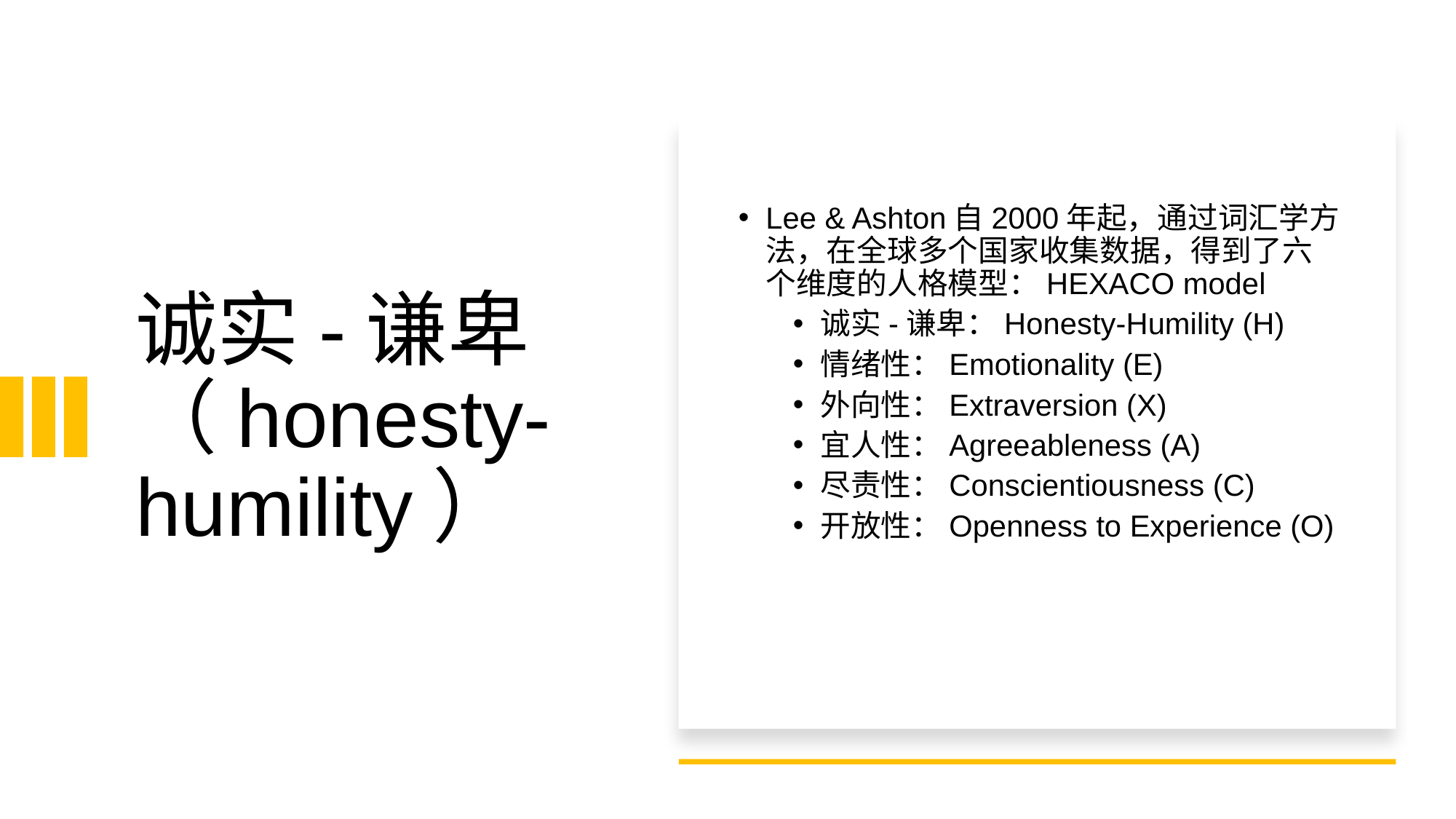

# 诚实-谦卑（honesty-humility）
Lee & Ashton自2000年起，通过词汇学方法，在全球多个国家收集数据，得到了六个维度的人格模型：HEXACO model
诚实-谦卑：Honesty-Humility (H)
情绪性：Emotionality (E)
外向性：Extraversion (X)
宜人性：Agreeableness (A)
尽责性：Conscientiousness (C)
开放性：Openness to Experience (O)